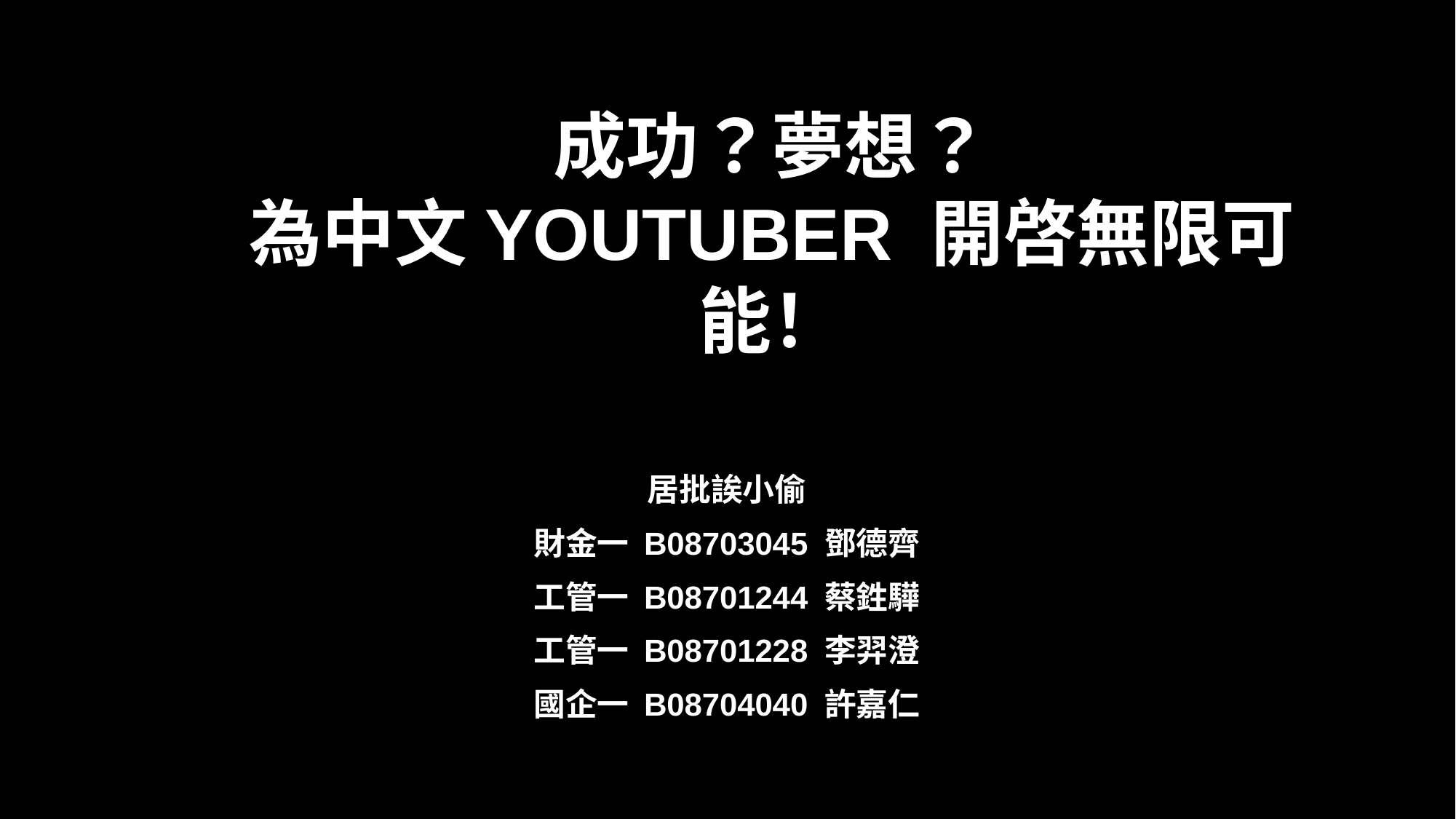

# 成功？夢想？ 為中文Youtuber 開啓無限可能！
居批誒小偷
財金一 B08703045 鄧德齊
工管一 B08701244 蔡鉎驊
工管一 B08701228 李羿澄
國企一 B08704040 許嘉仁